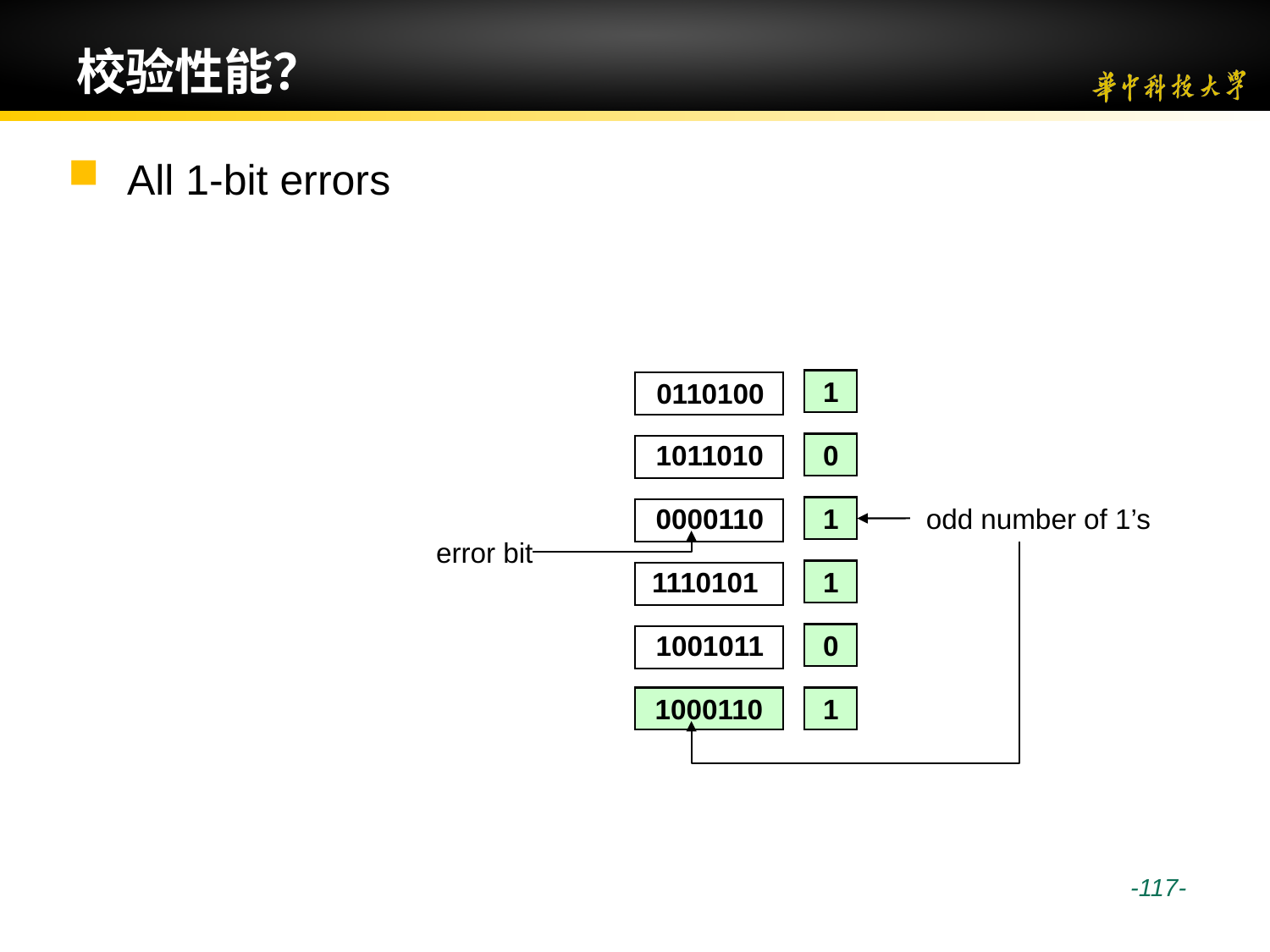

# 校验性能？
 All 1-bit errors

0110100
1

1011010
0

0000110
odd number of 1’s

1

error bit

1110101
1

1001011
0

1000110
1
 -117-